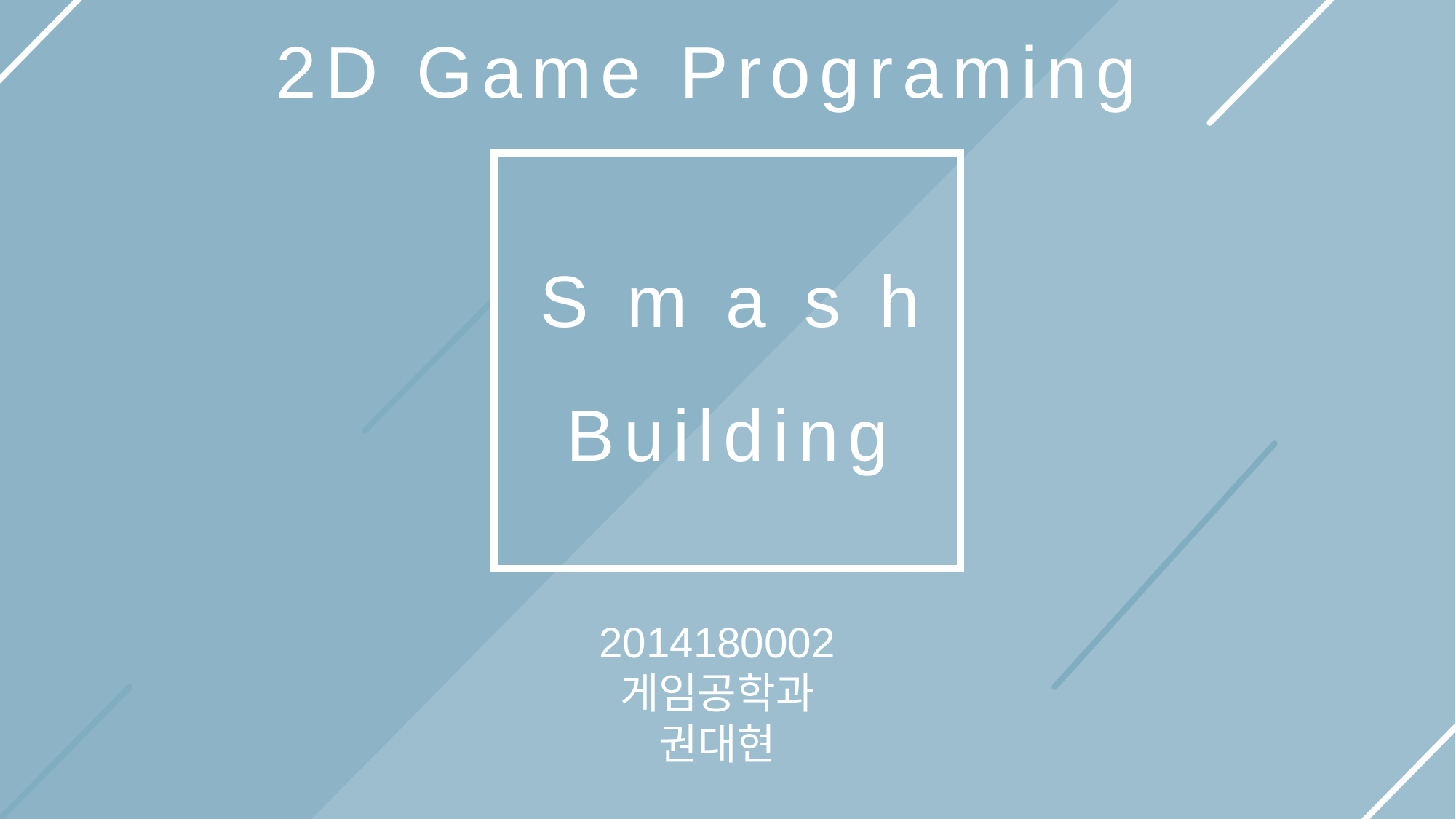

2D Game Programing

S m a s h
Building
2014180002
게임공학과
권대현